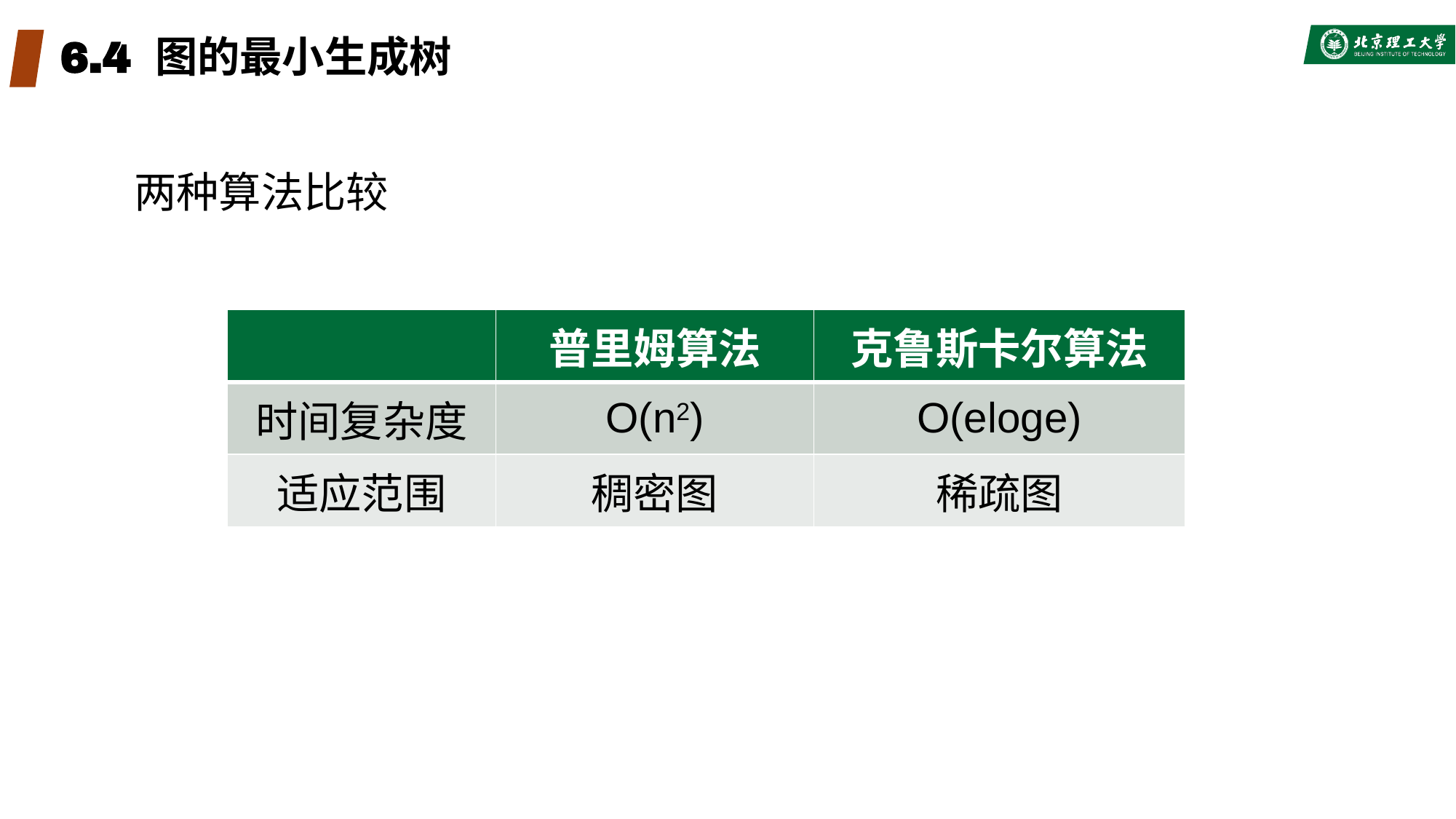

# 6.4 图的最小生成树
两种算法比较
|  | 普里姆算法 | 克鲁斯卡尔算法 |
| --- | --- | --- |
| 时间复杂度 | O(n2) | O(eloge) |
| 适应范围 | 稠密图 | 稀疏图 |